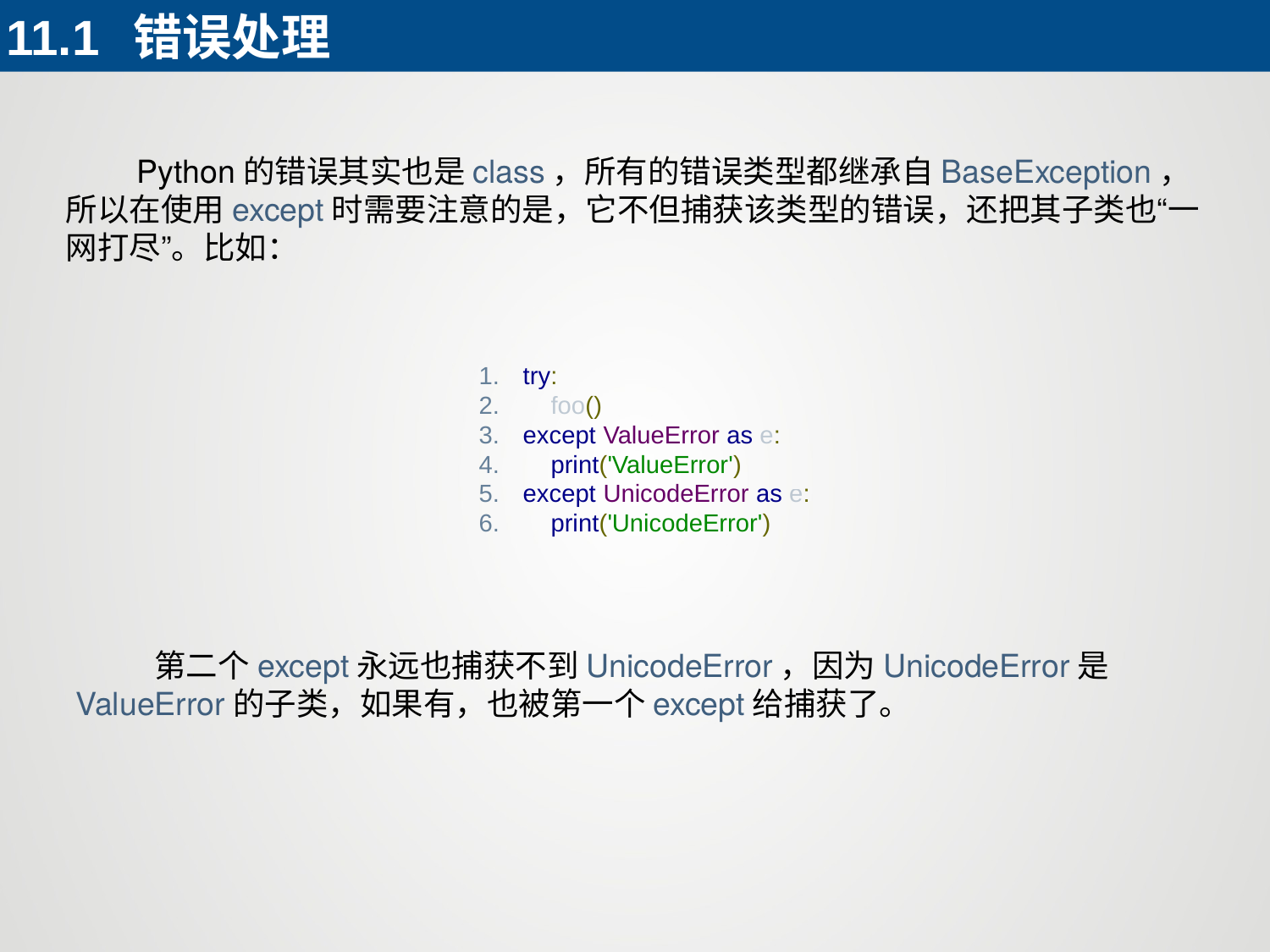

11.1	错误处理
        Python的错误其实也是class，所有的错误类型都继承自BaseException，所以在使用except时需要注意的是，它不但捕获该类型的错误，还把其子类也“一网打尽”。比如：
try:
    foo()
except ValueError as e:
    print('ValueError')
except UnicodeError as e:
    print('UnicodeError')
        第二个except永远也捕获不到UnicodeError，因为UnicodeError是ValueError的子类，如果有，也被第一个except给捕获了。